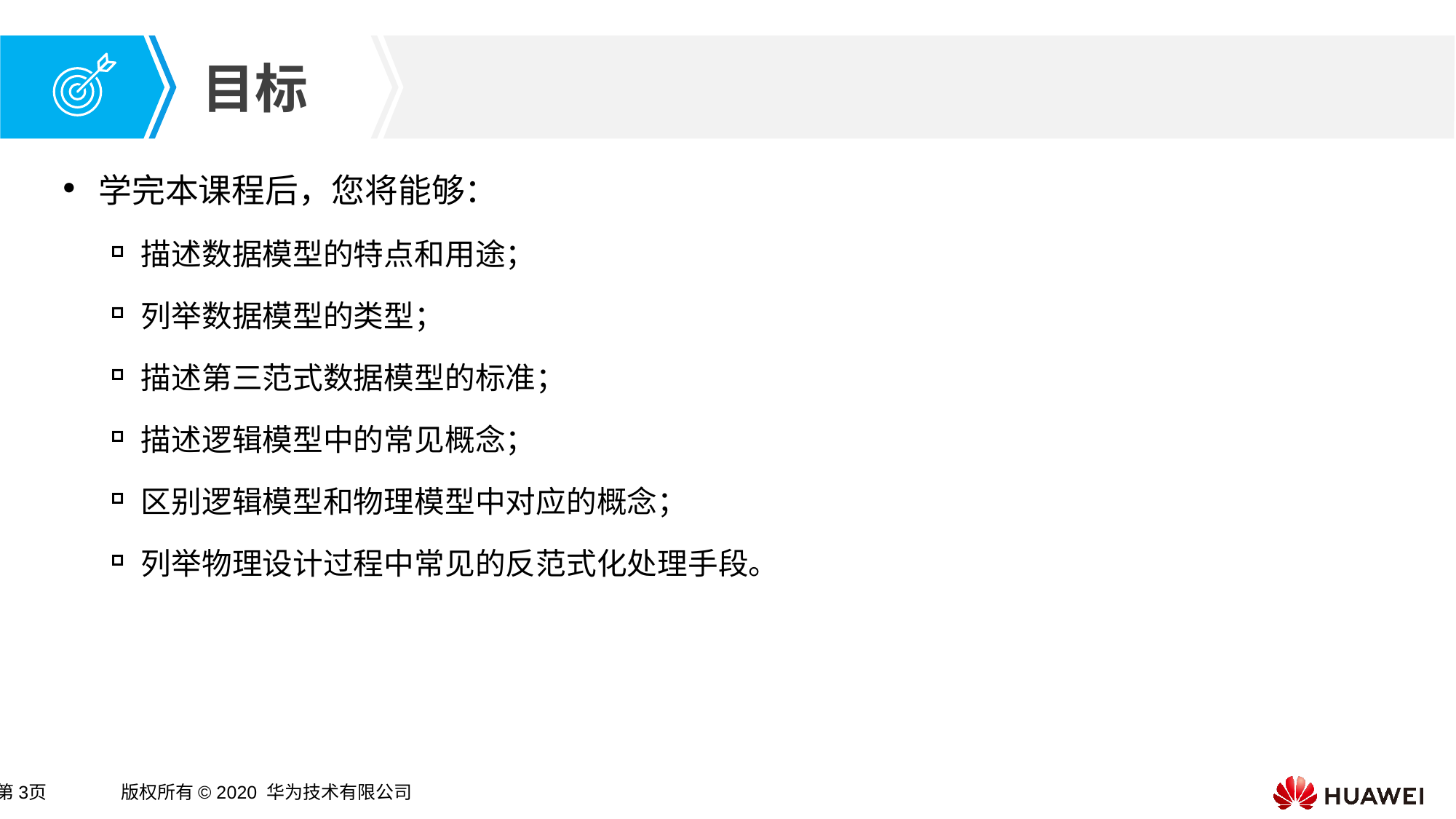

学完本课程后，您将能够：
描述数据模型的特点和用途；
列举数据模型的类型；
描述第三范式数据模型的标准；
描述逻辑模型中的常见概念；
区别逻辑模型和物理模型中对应的概念；
列举物理设计过程中常见的反范式化处理手段。